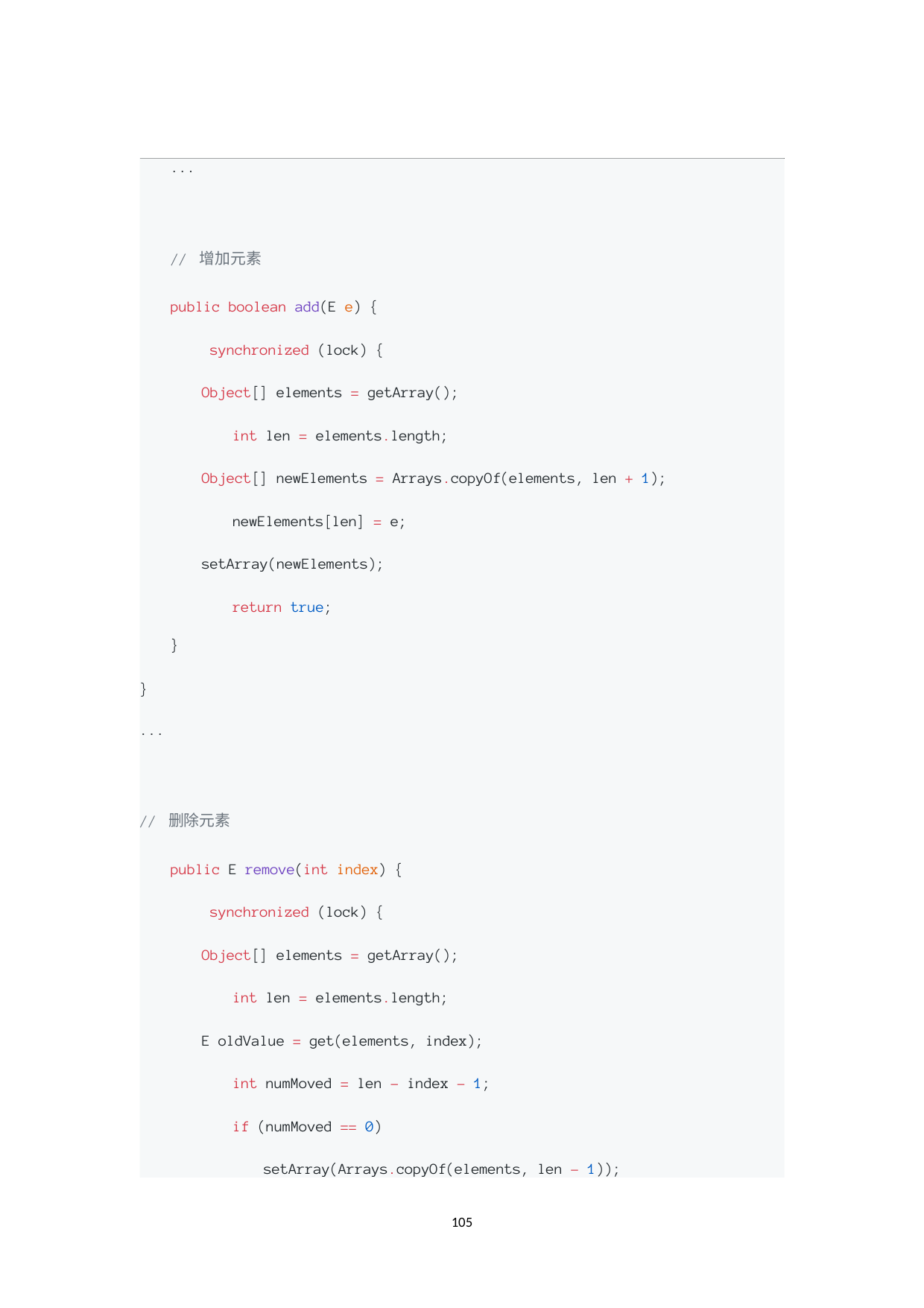

···

// 增加元素
public boolean add(E e) {  synchronized (lock) {
Object[] elements = getArray();  int len = elements.length;
Object[] newElements = Arrays.copyOf(elements, len + 1);  newElements[len] = e;
setArray(newElements);  return true;

}

}

···

// 删除元素
public E remove(int index) {  synchronized (lock) {
Object[] elements = getArray();  int len = elements.length;
E oldValue = get(elements, index);  int numMoved = len - index - 1;
if (numMoved == 0)  setArray(Arrays.copyOf(elements, len - 1));
105